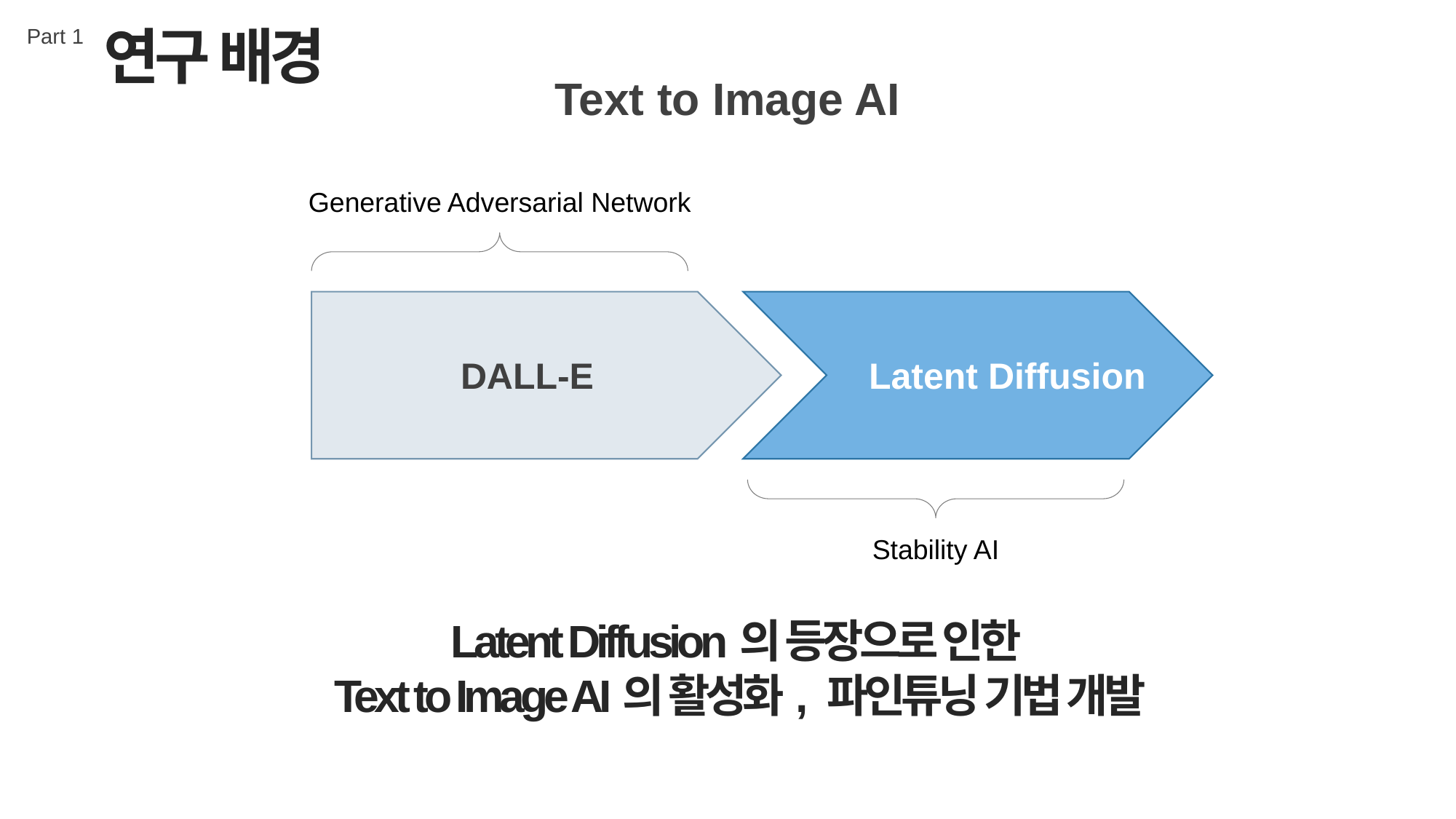

연구 배경
Part 1

Text to Image AI
Generative Adversarial Network

DALL-E
Latent Diffusion
Stability AI
Latent Diffusion의 등장으로 인한
Text to Image AI의 활성화, 파인튜닝 기법 개발